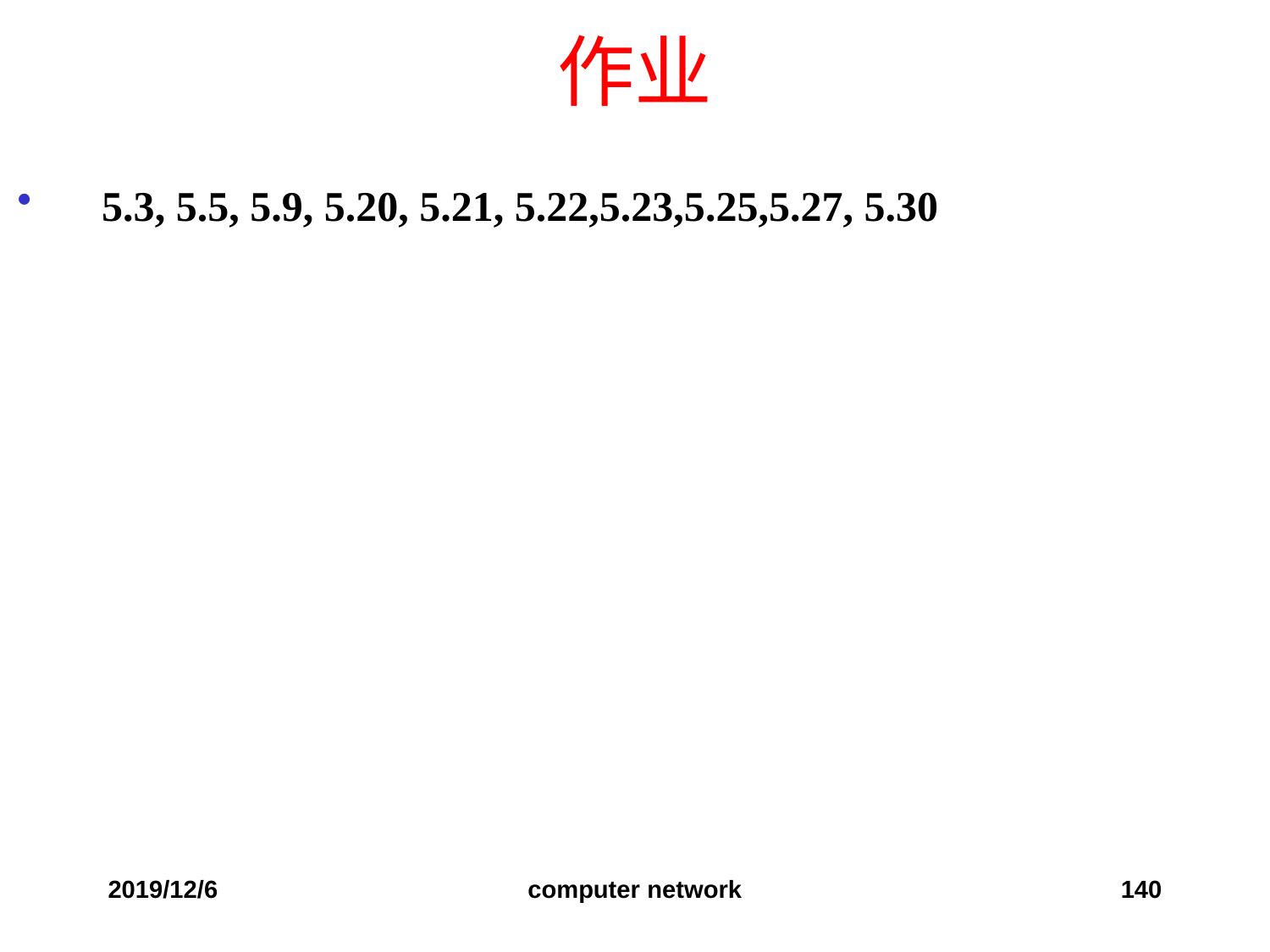

# 作业
5.3, 5.5, 5.9, 5.20, 5.21, 5.22,5.23,5.25,5.27, 5.30

2019/12/6
computer network
140